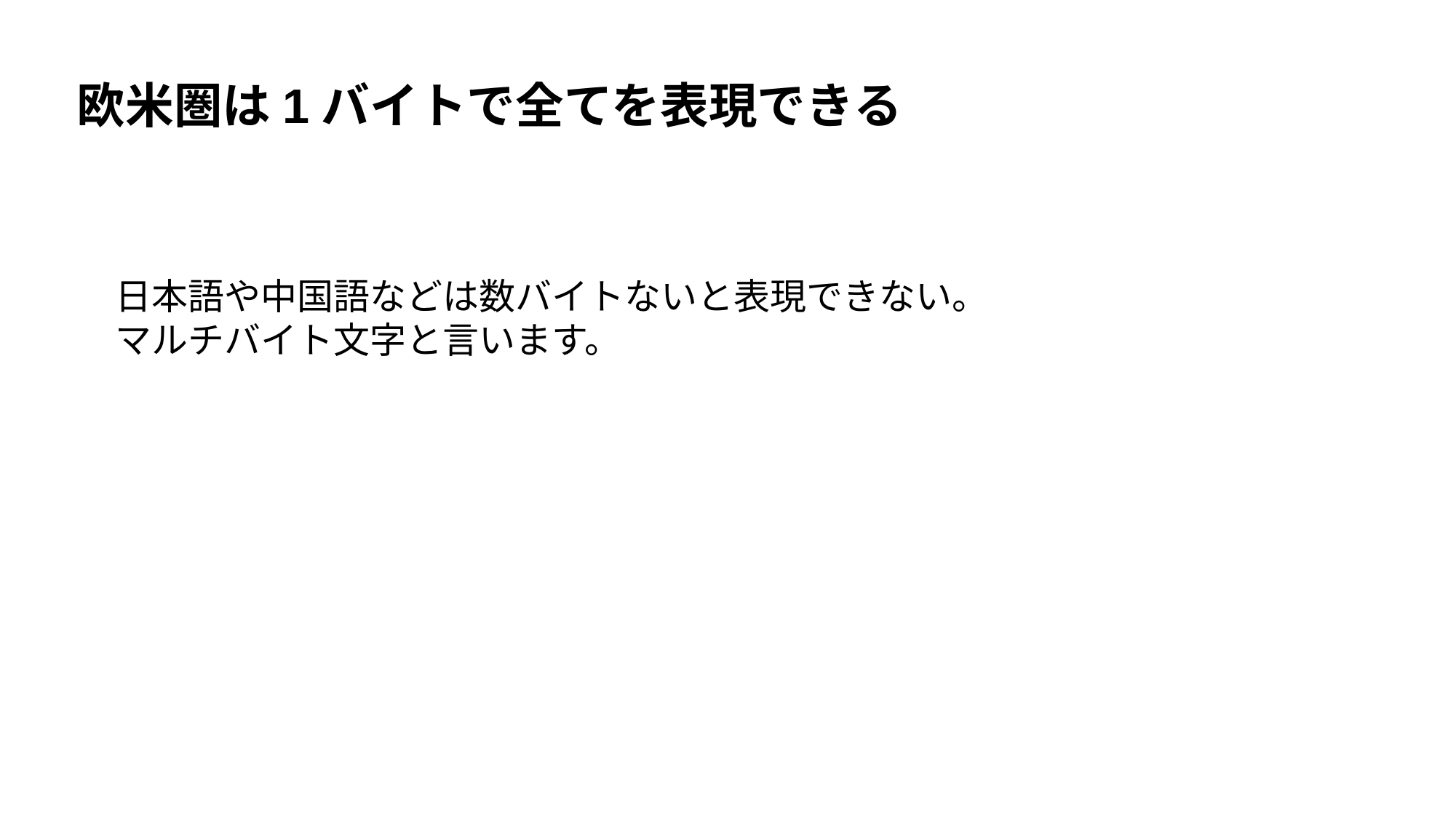

欧米圏は1バイトで全てを表現できる
日本語や中国語などは数バイトないと表現できない。
マルチバイト文字と言います。